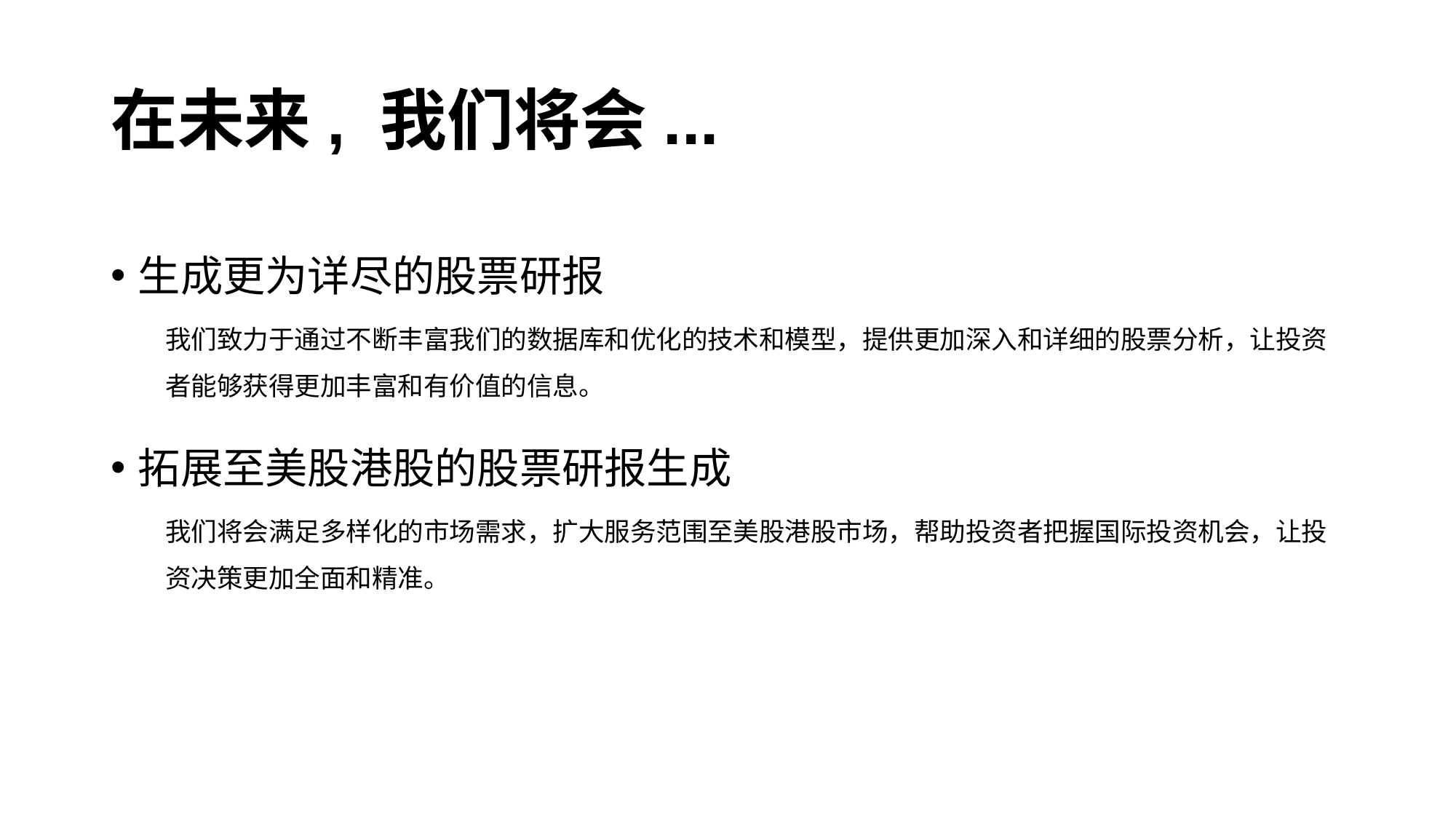

# 在未来, 我们将会...
生成更为详尽的股票研报
我们致力于通过不断丰富我们的数据库和优化的技术和模型，提供更加深入和详细的股票分析，让投资者能够获得更加丰富和有价值的信息。
拓展至美股港股的股票研报生成
我们将会满足多样化的市场需求，扩大服务范围至美股港股市场，帮助投资者把握国际投资机会，让投资决策更加全面和精准。